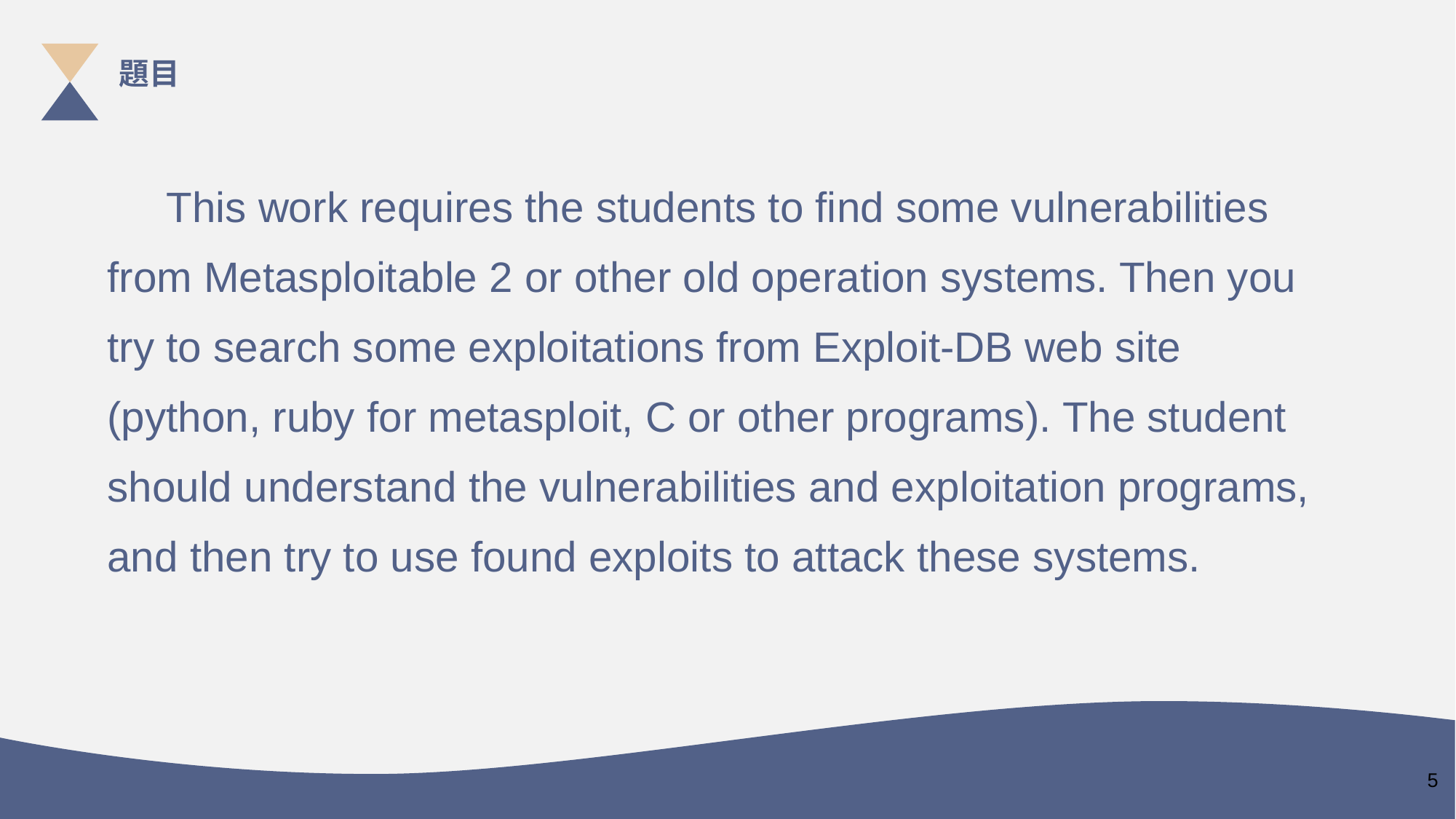

題目
     This work requires the students to find some vulnerabilities from Metasploitable 2 or other old operation systems. Then you try to search some exploitations from Exploit-DB web site (python, ruby for metasploit, C or other programs). The student should understand the vulnerabilities and exploitation programs, and then try to use found exploits to attack these systems.

5